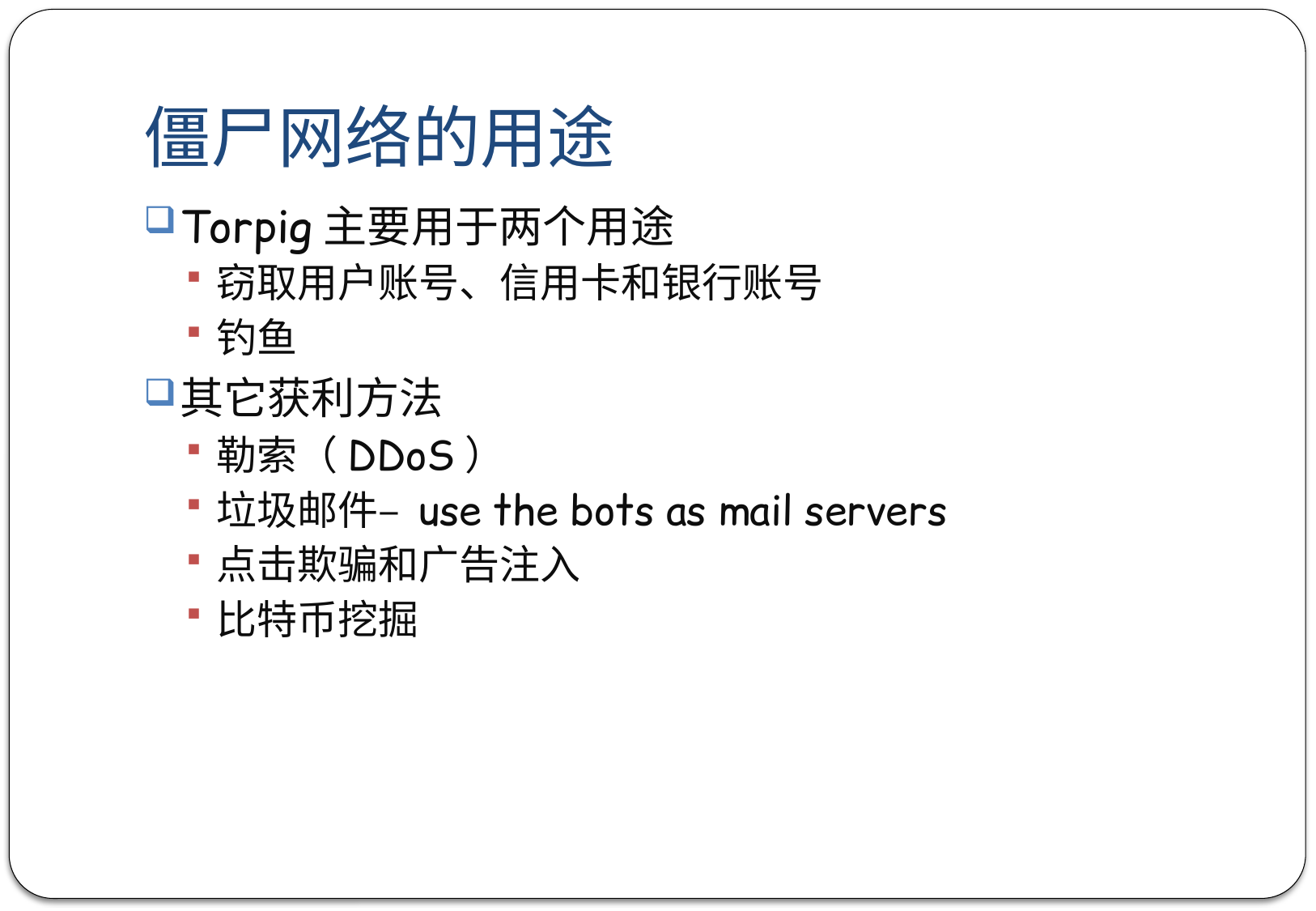

# 僵尸网络的用途
Torpig主要用于两个用途
窃取用户账号、信用卡和银行账号
钓鱼
其它获利方法
勒索（DDoS）
垃圾邮件– use the bots as mail servers
点击欺骗和广告注入
比特币挖掘